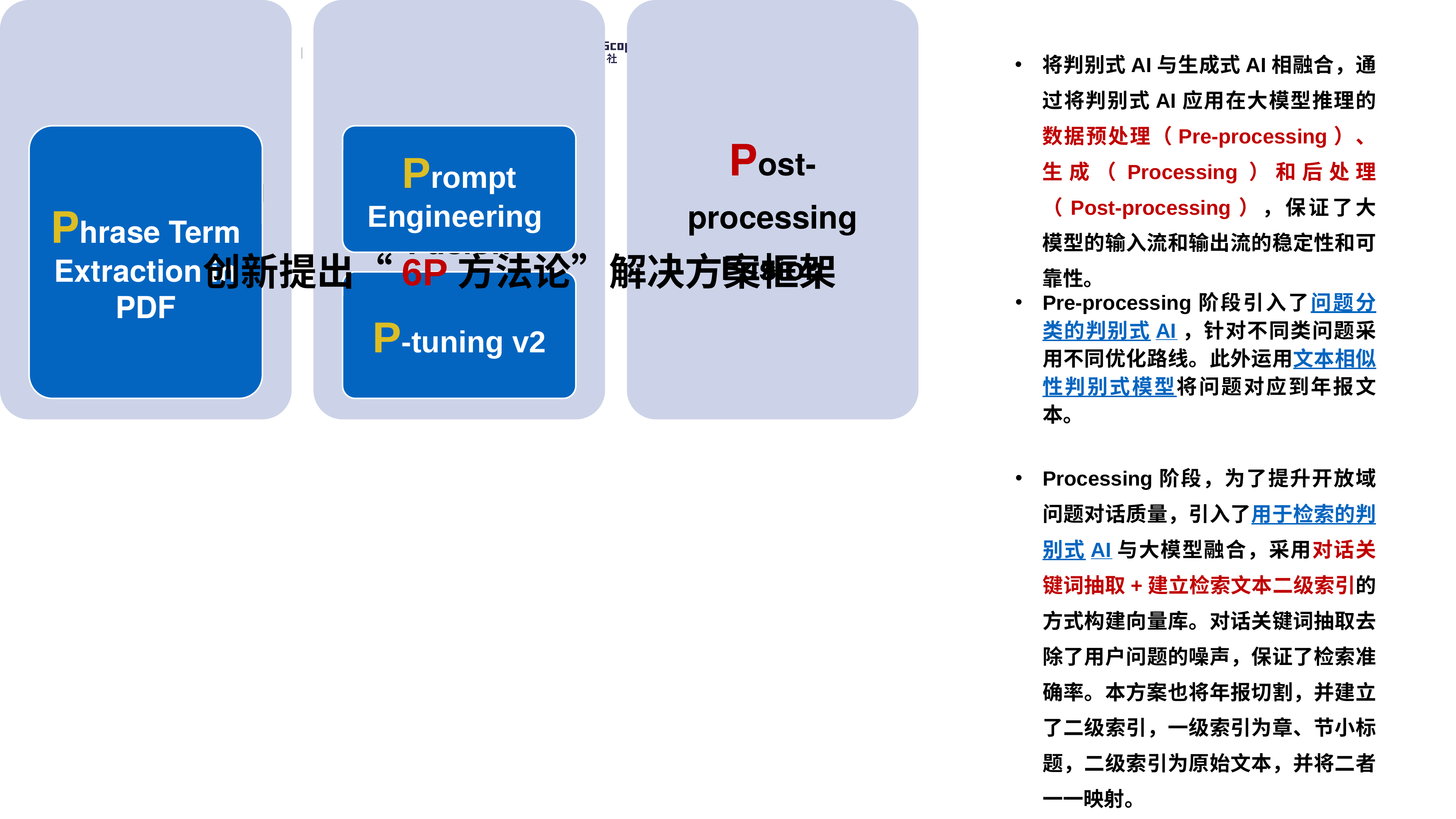

将判别式AI与生成式AI相融合，通过将判别式AI应用在大模型推理的数据预处理（Pre-processing）、生成（Processing）和后处理（Post-processing），保证了大模型的输入流和输出流的稳定性和可靠性。
技术方案
创新性
创新提出“6P方法论”解决方案框架
Pre-processing阶段引入了问题分类的判别式AI，针对不同类问题采用不同优化路线。此外运用文本相似性判别式模型将问题对应到年报文本。

Processing阶段，为了提升开放域问题对话质量，引入了用于检索的判别式AI与大模型融合，采用对话关键词抽取+建立检索文本二级索引的方式构建向量库。对话关键词抽取去除了用户问题的噪声，保证了检索准确率。本方案也将年报切割，并建立了二级索引，一级索引为章、节小标题，二级索引为原始文本，并将二者一一映射。
Pre-processing
Fusion
Phrase Term Extraction in PDF
Processing
Fusion
Prompt Engineering
P-tuning v2
Post-processing
Fusion